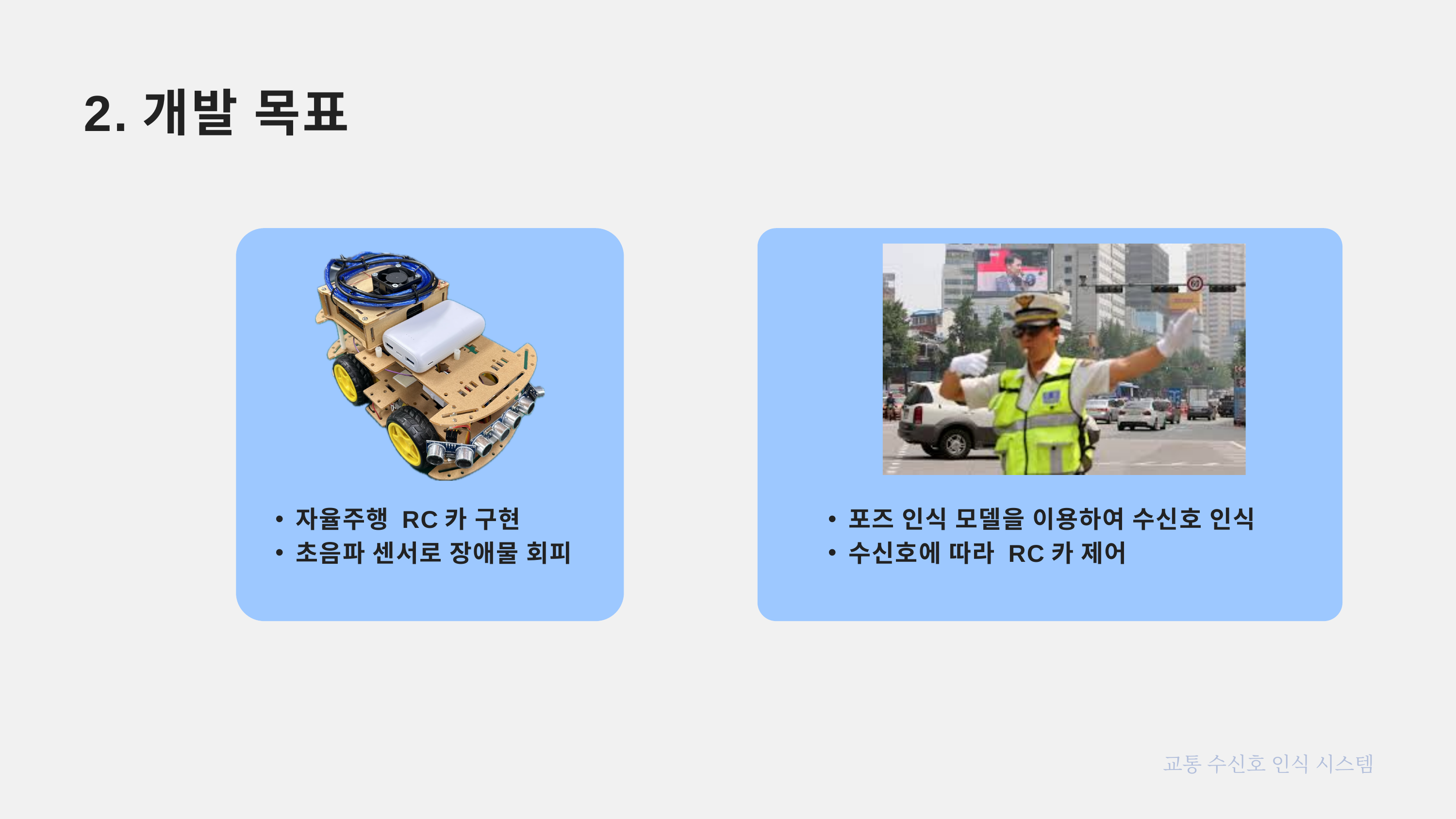

2.개발 목표

자율주행 RC카 구현
초음파 센서로 장애물 회피
포즈 인식 모델을 이용하여 수신호 인식
수신호에 따라 RC카 제어
교통 수신호 인식 시스템